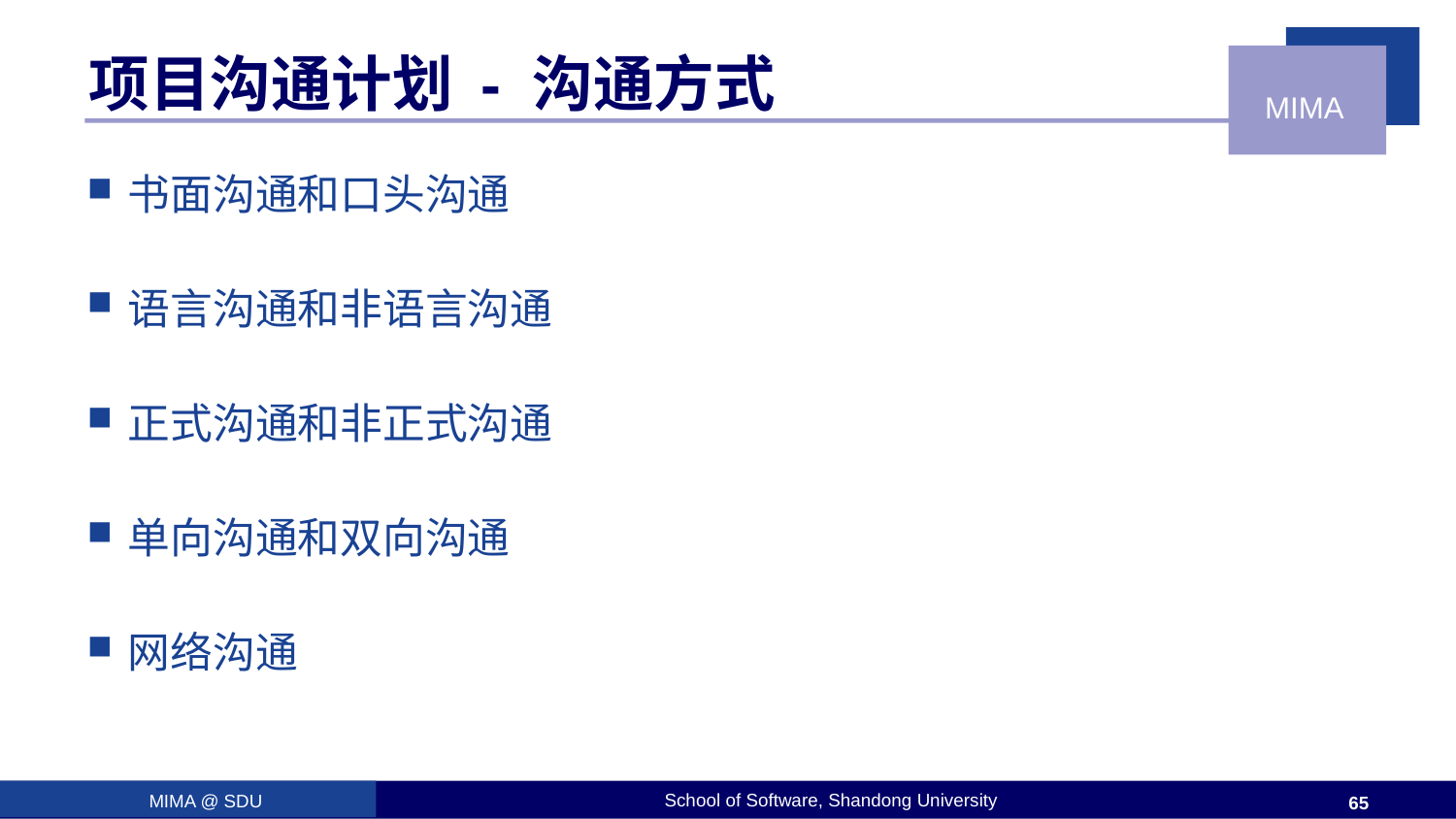

# 项目沟通计划 - 沟通方式
书面沟通和口头沟通

语言沟通和非语言沟通

正式沟通和非正式沟通

单向沟通和双向沟通

网络沟通